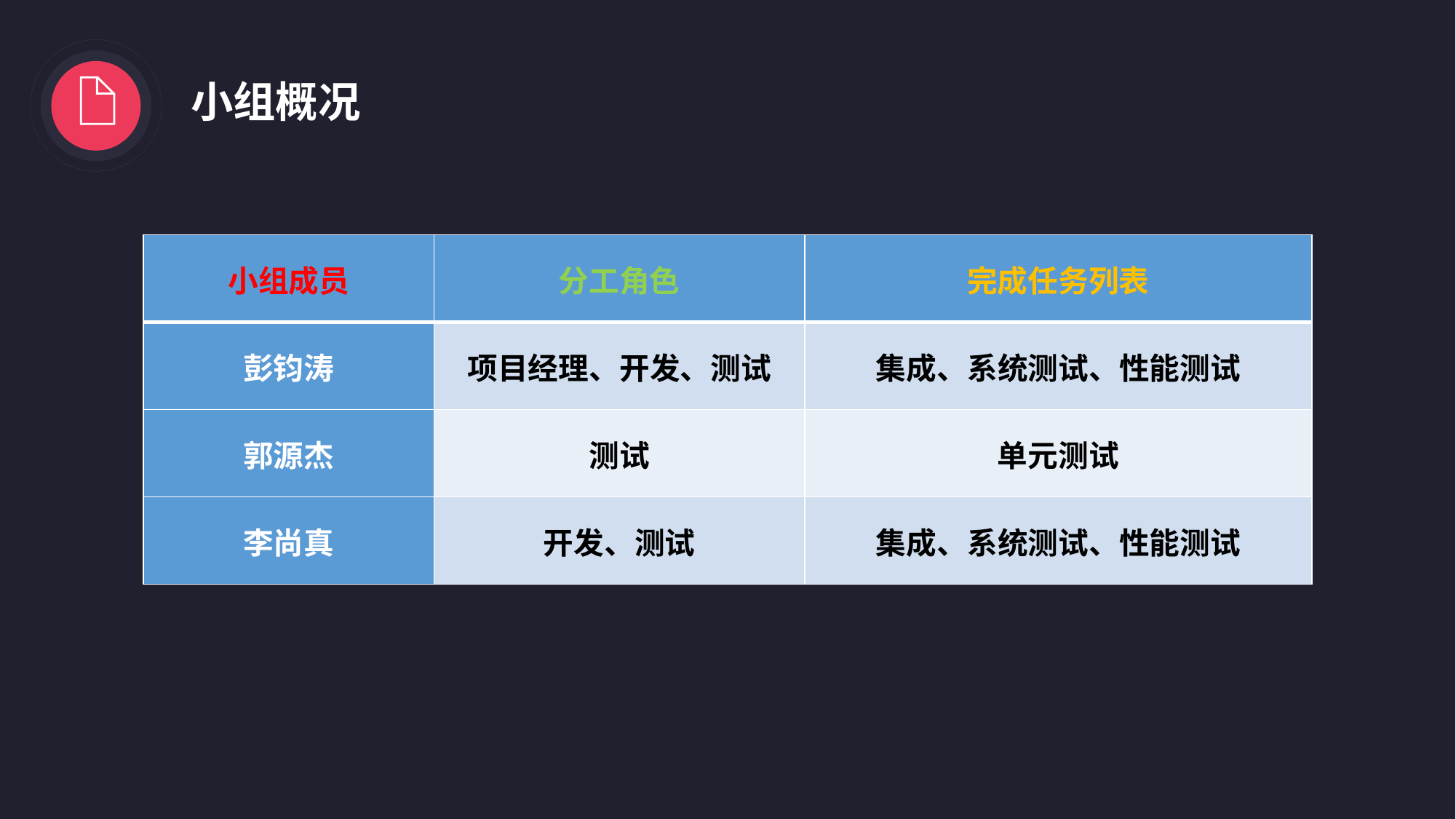

小组概况

| 小组成员 | 分工角色 | 完成任务列表 |
| --- | --- | --- |
| 彭钧涛 | 项目经理、开发、测试 | 集成、系统测试、性能测试 |
| 郭源杰 | 测试 | 单元测试 |
| 李尚真 | 开发、测试 | 集成、系统测试、性能测试 |